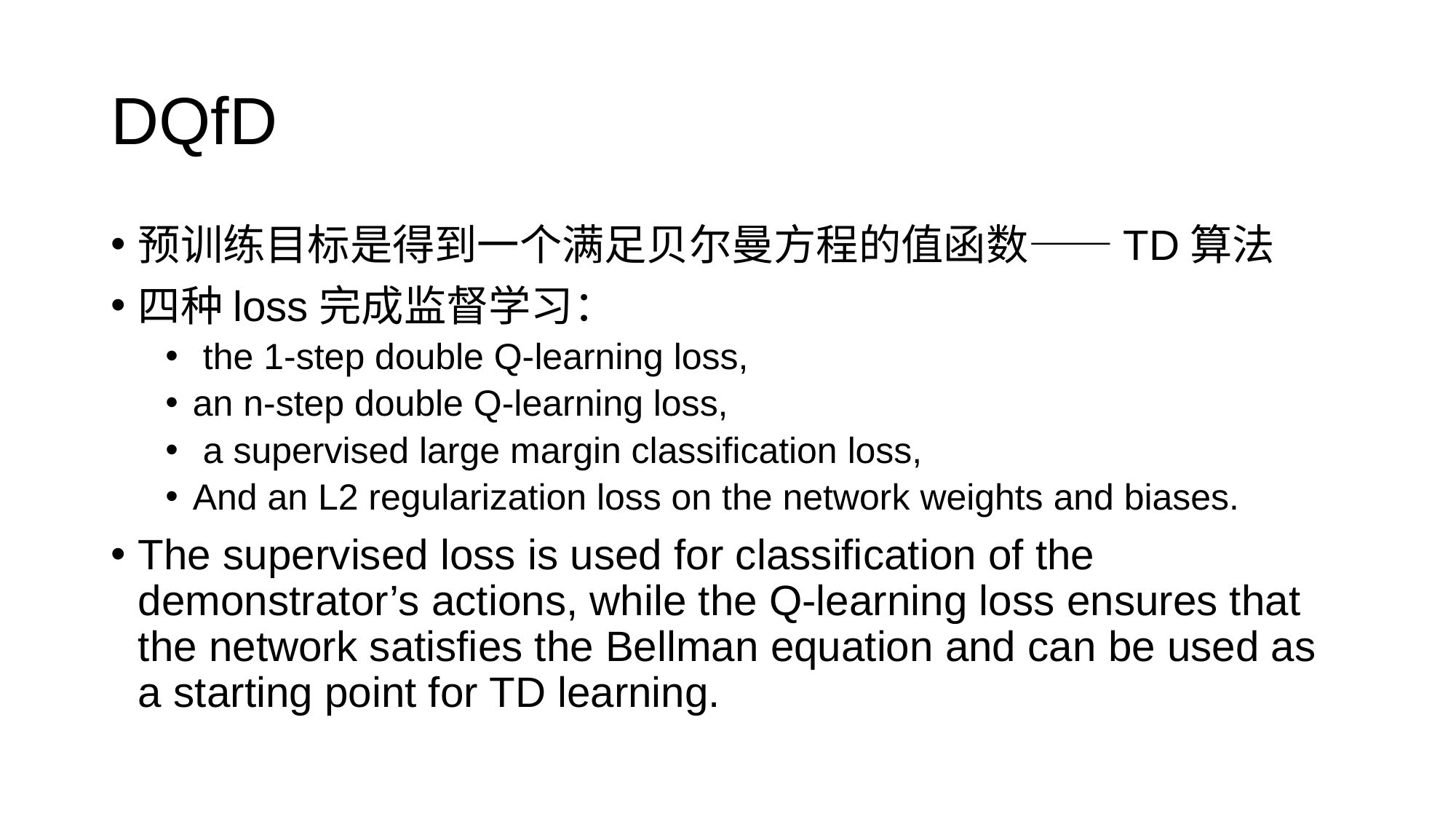

# DQfD
预训练目标是得到一个满足贝尔曼方程的值函数——TD算法
四种loss完成监督学习：
 the 1-step double Q-learning loss,
an n-step double Q-learning loss,
 a supervised large margin classiﬁcation loss,
And an L2 regularization loss on the network weights and biases.
The supervised loss is used for classiﬁcation of the demonstrator’s actions, while the Q-learning loss ensures that the network satisﬁes the Bellman equation and can be used as a starting point for TD learning.